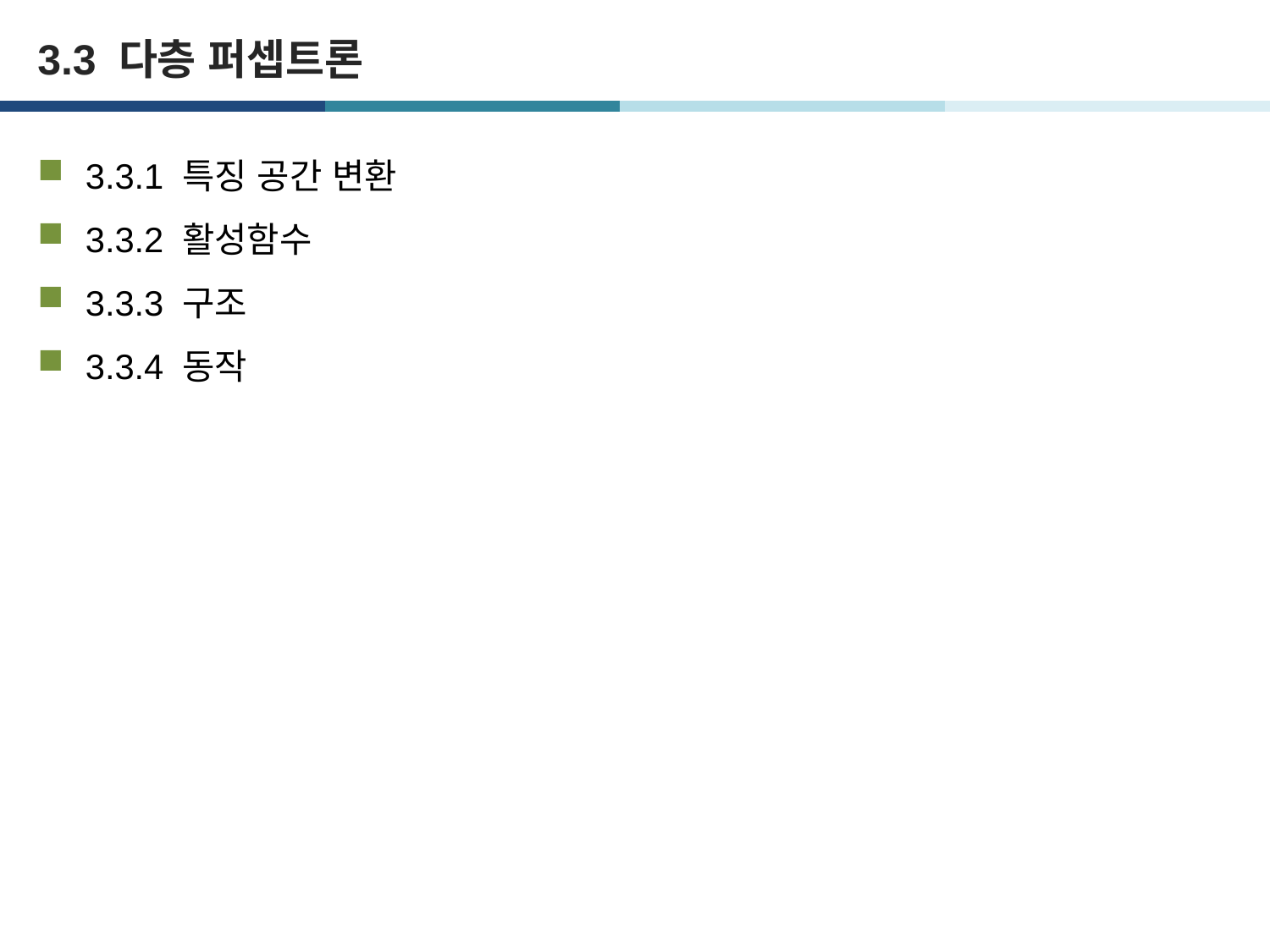

# 3.3 다층 퍼셉트론
3.3.1 특징 공간 변환
3.3.2 활성함수
3.3.3 구조
3.3.4 동작